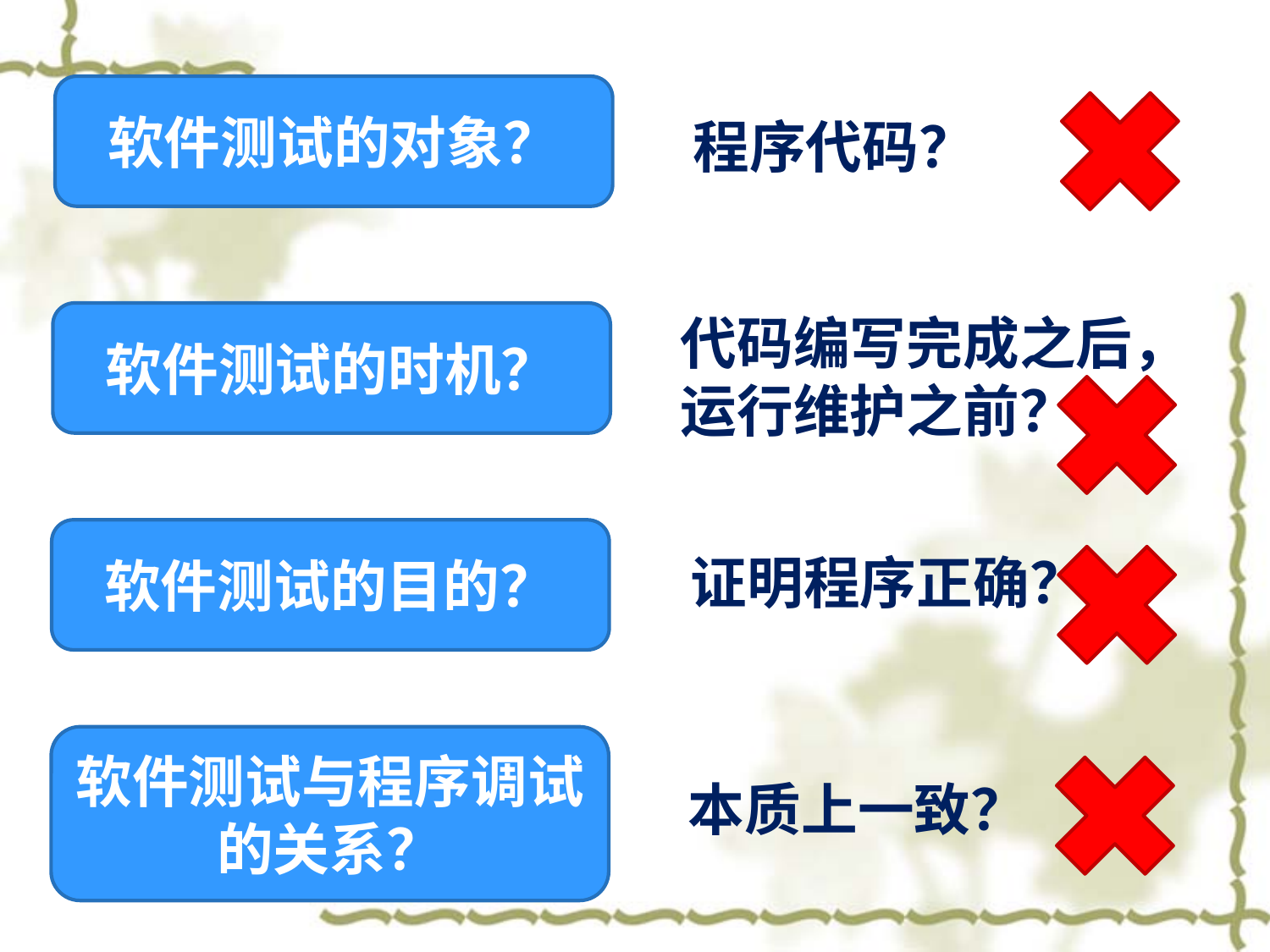

软件测试的对象？
程序代码？
代码编写完成之后，运行维护之前？
软件测试的时机？

软件测试的目的？

证明程序正确？
软件测试与程序调试的关系？

本质上一致？